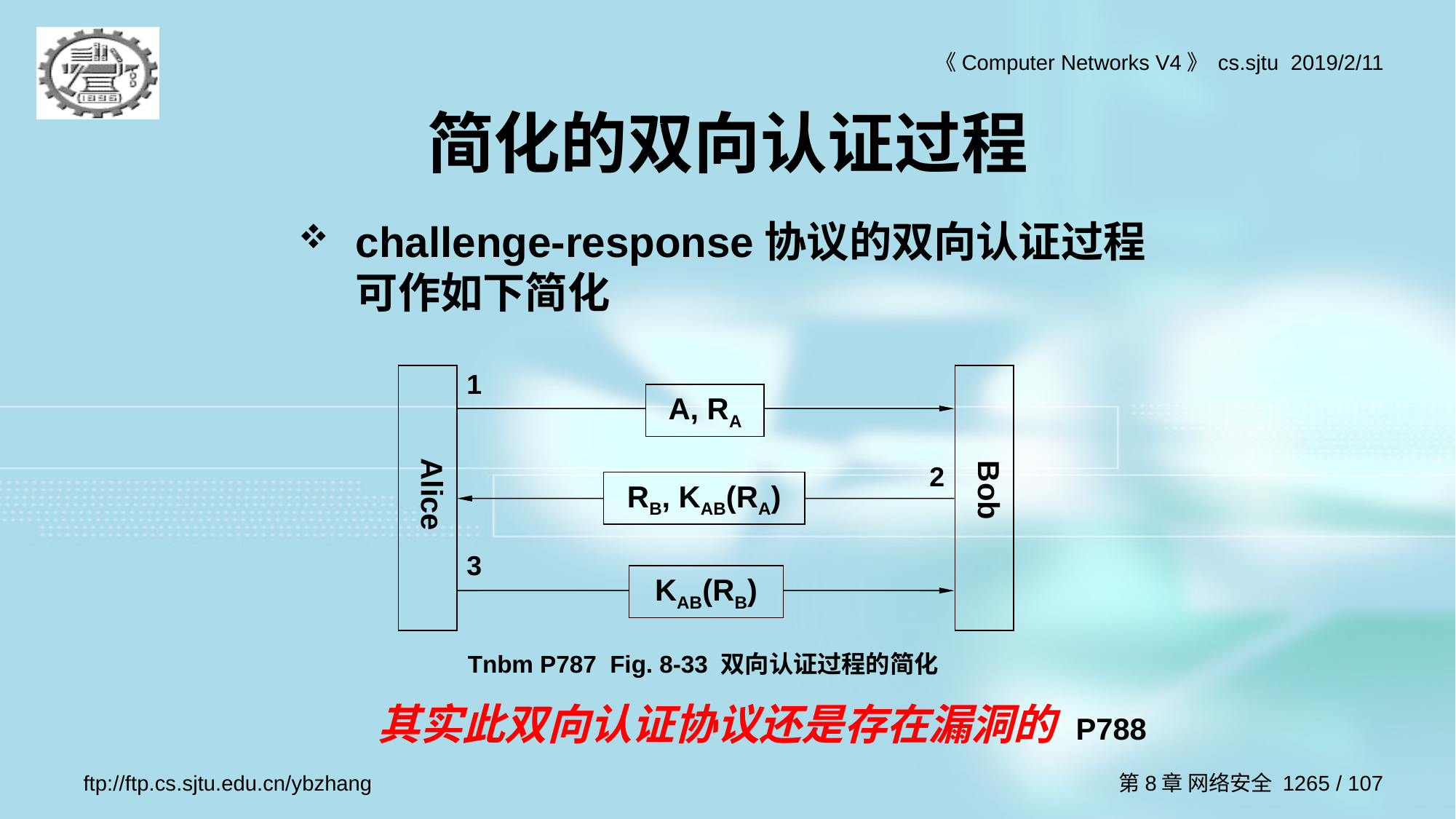

简化的双向认证过程
challenge-response协议的双向认证过程可作如下简化
1
Alice
Bob
A, RA

2
RB, KAB(RA)

3
KAB(RB)

Tnbm P787  Fig. 8-33 双向认证过程的简化
其实此双向认证协议还是存在漏洞的 P788